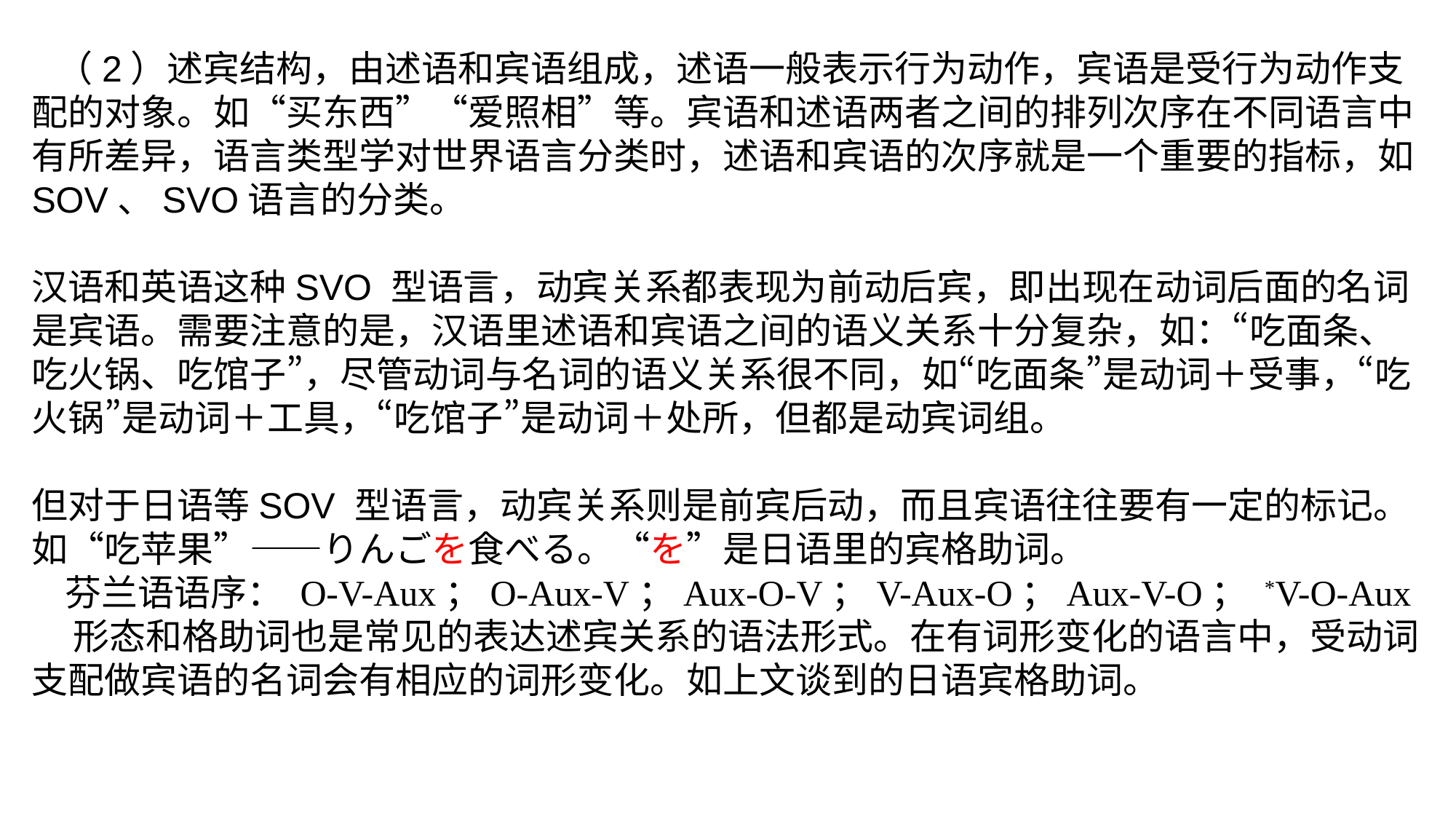

（2）述宾结构，由述语和宾语组成，述语一般表示行为动作，宾语是受行为动作支配的对象。如“买东西”“爱照相”等。宾语和述语两者之间的排列次序在不同语言中有所差异，语言类型学对世界语言分类时，述语和宾语的次序就是一个重要的指标，如SOV、SVO语言的分类。

汉语和英语这种SVO 型语言，动宾关系都表现为前动后宾，即出现在动词后面的名词是宾语。需要注意的是，汉语里述语和宾语之间的语义关系十分复杂，如：“吃面条、吃火锅、吃馆子”，尽管动词与名词的语义关系很不同，如“吃面条”是动词＋受事，“吃火锅”是动词＋工具，“吃馆子”是动词＋处所，但都是动宾词组。

但对于日语等SOV 型语言，动宾关系则是前宾后动，而且宾语往往要有一定的标记。如“吃苹果”——りんごを食べる。“を”是日语里的宾格助词。
   芬兰语语序： O-V-Aux；O-Aux-V；Aux-O-V；V-Aux-O；Aux-V-O； *V-O-Aux
    形态和格助词也是常见的表达述宾关系的语法形式。在有词形变化的语言中，受动词支配做宾语的名词会有相应的词形变化。如上文谈到的日语宾格助词。